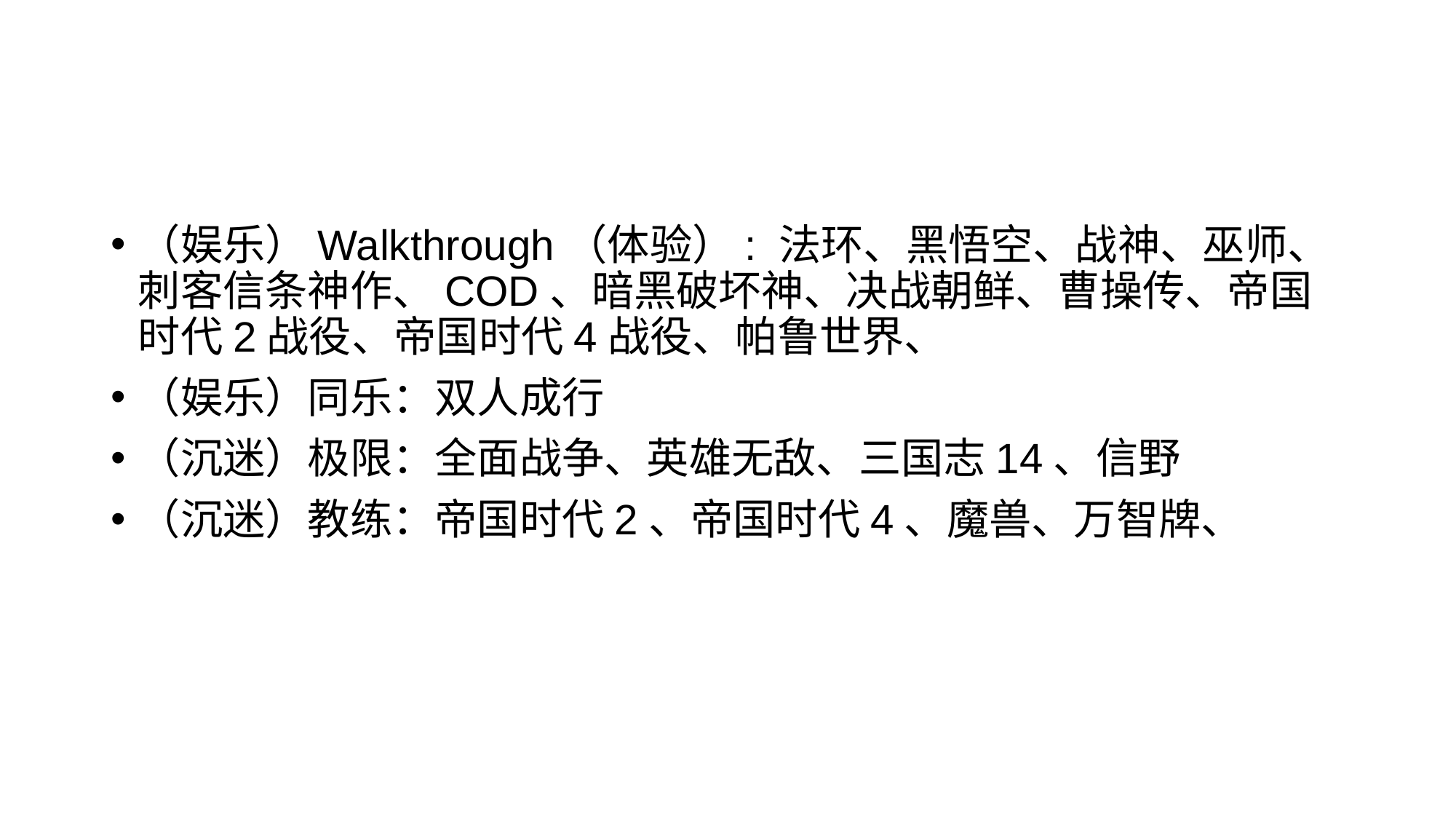

#
（娱乐）Walkthrough（体验）: 法环、黑悟空、战神、巫师、刺客信条神作、COD、暗黑破坏神、决战朝鲜、曹操传、帝国时代2战役、帝国时代4战役、帕鲁世界、
（娱乐）同乐：双人成行
（沉迷）极限：全面战争、英雄无敌、三国志14、信野
（沉迷）教练：帝国时代2、帝国时代4、魔兽、万智牌、